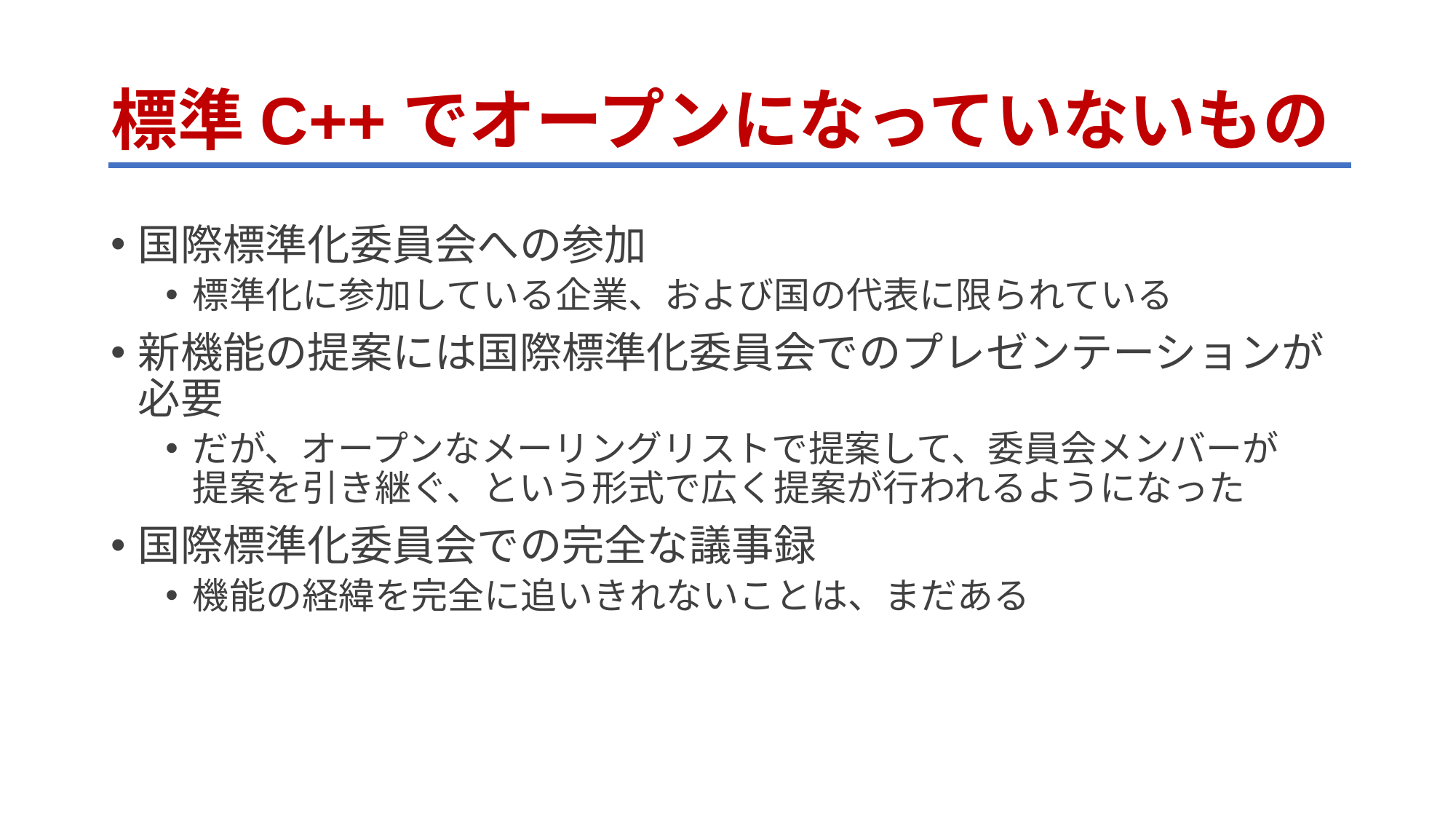

# 標準C++でオープンになっていないもの
国際標準化委員会への参加
標準化に参加している企業、および国の代表に限られている
新機能の提案には国際標準化委員会でのプレゼンテーションが必要
だが、オープンなメーリングリストで提案して、委員会メンバーが
提案を引き継ぐ、という形式で広く提案が行われるようになった
国際標準化委員会での完全な議事録
機能の経緯を完全に追いきれないことは、まだある